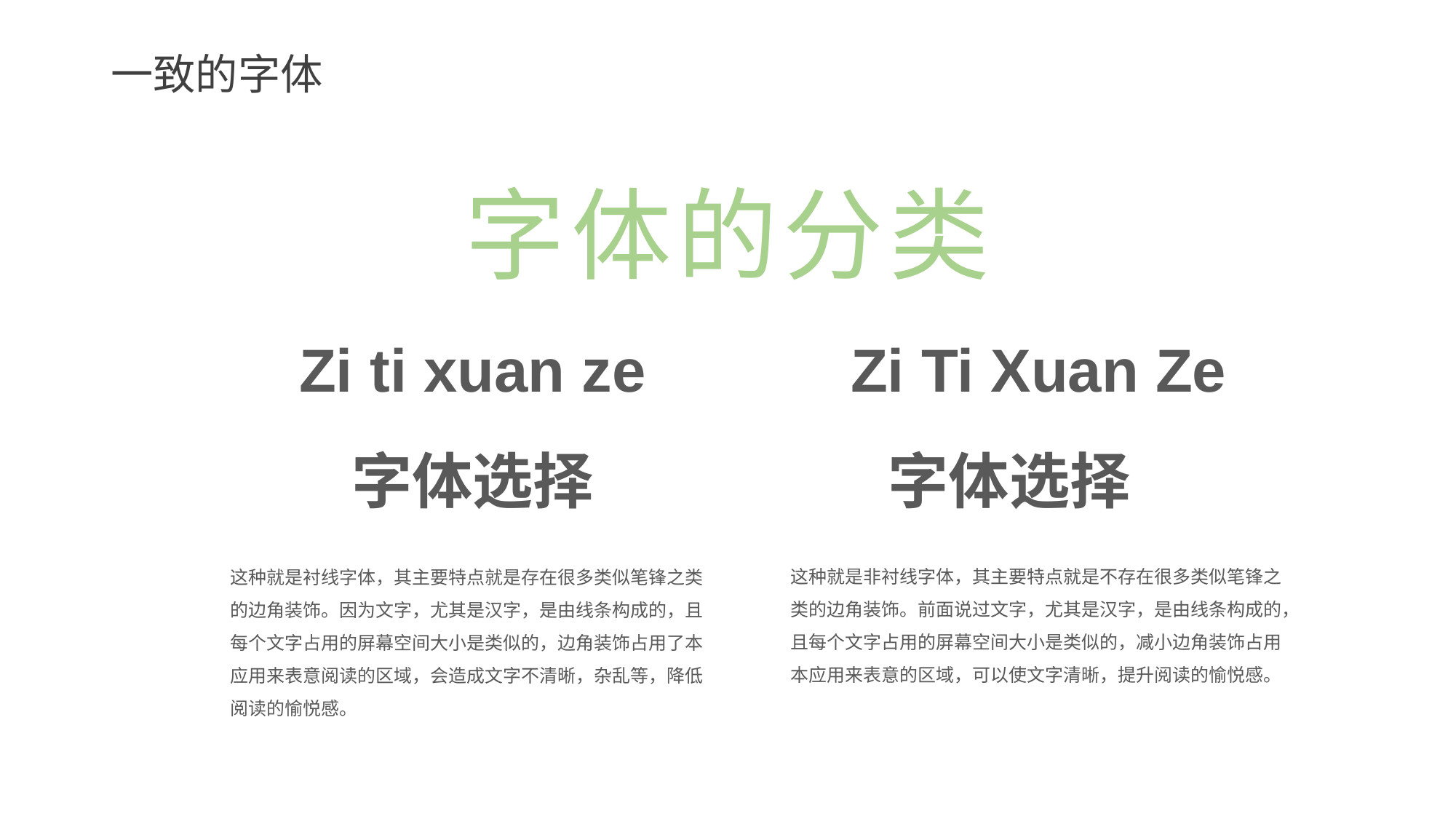

# 一致的字体
字体的分类
Zi ti xuan ze
Zi Ti Xuan Ze
字体选择
字体选择
这种就是非衬线字体，其主要特点就是不存在很多类似笔锋之类的边角装饰。前面说过文字，尤其是汉字，是由线条构成的，且每个文字占用的屏幕空间大小是类似的，减小边角装饰占用本应用来表意的区域，可以使文字清晰，提升阅读的愉悦感。
这种就是衬线字体，其主要特点就是存在很多类似笔锋之类的边角装饰。因为文字，尤其是汉字，是由线条构成的，且每个文字占用的屏幕空间大小是类似的，边角装饰占用了本应用来表意阅读的区域，会造成文字不清晰，杂乱等，降低阅读的愉悦感。